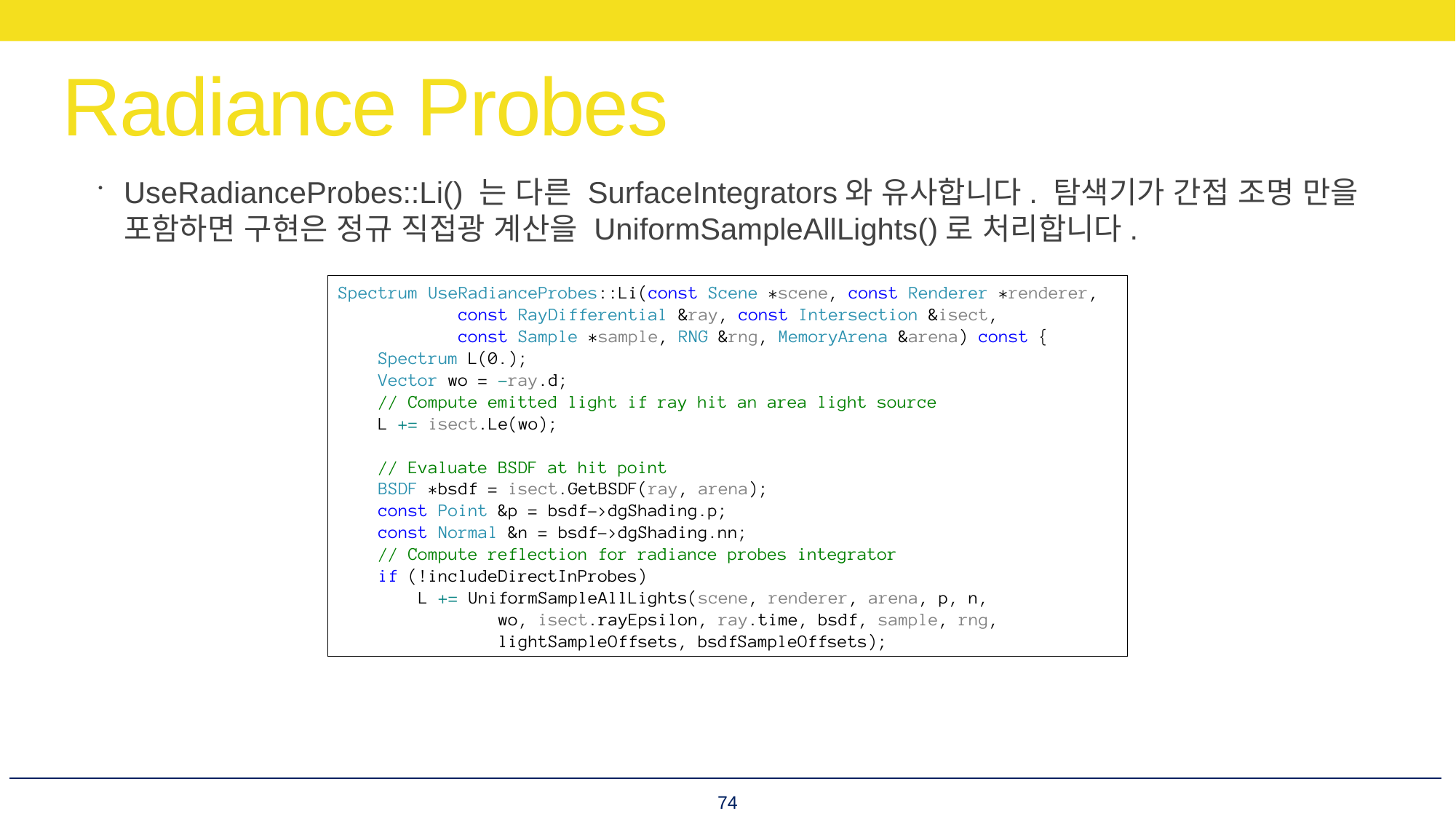

# Radiance Probes
UseRadianceProbes::Li() 는 다른 SurfaceIntegrators와 유사합니다. 탐색기가 간접 조명 만을 포함하면 구현은 정규 직접광 계산을 UniformSampleAllLights()로 처리합니다.

Spectrum UseRadianceProbes::Li(const Scene *scene, const Renderer *renderer,
            const RayDifferential &ray, const Intersection &isect,
            const Sample *sample, RNG &rng, MemoryArena &arena) const {
    Spectrum L(0.);
    Vector wo = -ray.d;
    // Compute emitted light if ray hit an area light source
    L += isect.Le(wo);

    // Evaluate BSDF at hit point
    BSDF *bsdf = isect.GetBSDF(ray, arena);
    const Point &p = bsdf->dgShading.p;
    const Normal &n = bsdf->dgShading.nn;
    // Compute reflection for radiance probes integrator
    if (!includeDirectInProbes)
        L += UniformSampleAllLights(scene, renderer, arena, p, n,
                wo, isect.rayEpsilon, ray.time, bsdf, sample, rng,
                lightSampleOffsets, bsdfSampleOffsets);
74